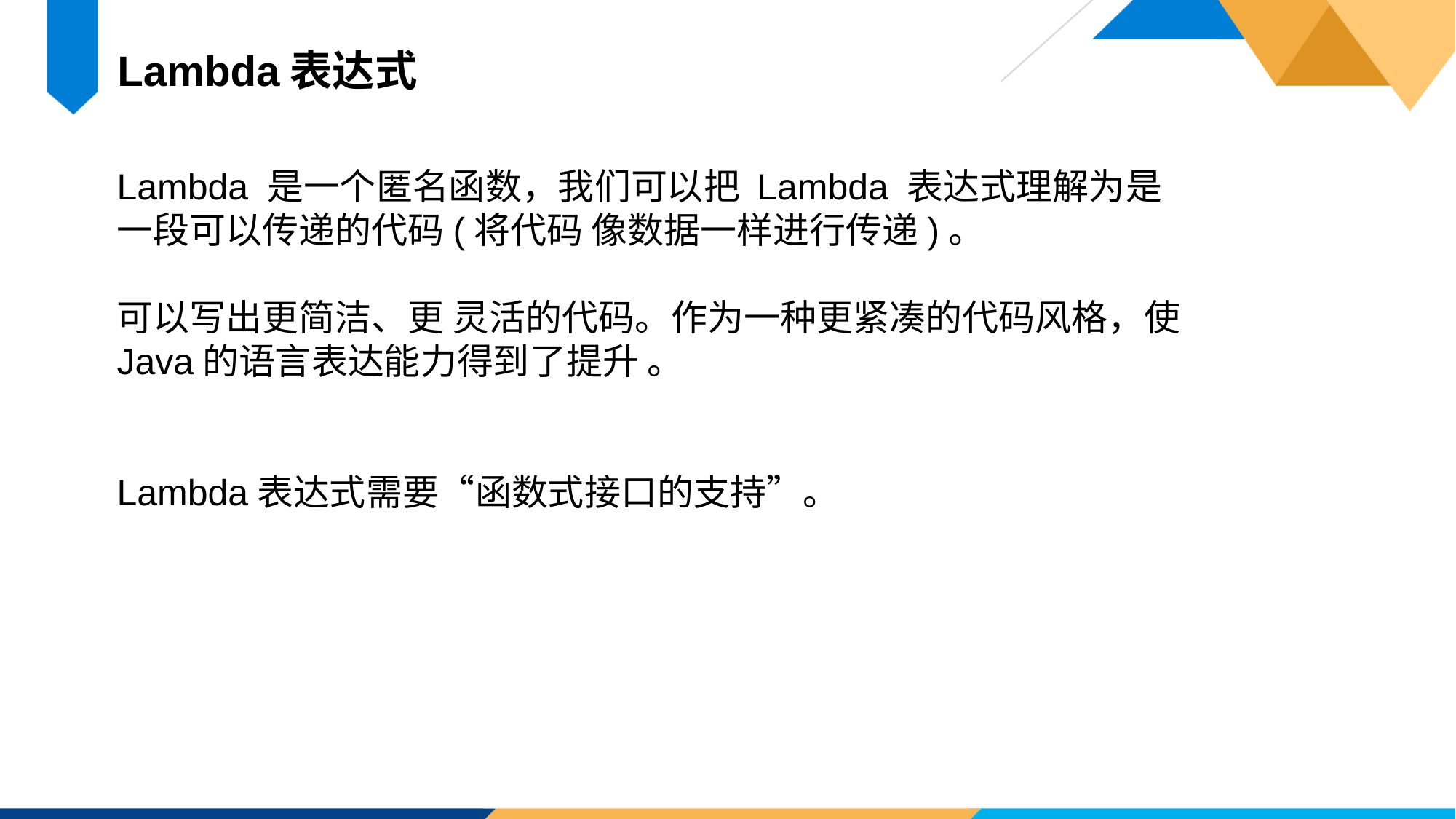

Lambda表达式
Lambda 是一个匿名函数，我们可以把 Lambda 表达式理解为是一段可以传递的代码(将代码 像数据一样进行传递)。

可以写出更简洁、更 灵活的代码。作为一种更紧凑的代码风格，使 Java的语言表达能力得到了提升 。

Lambda表达式需要“函数式接口的支持”。